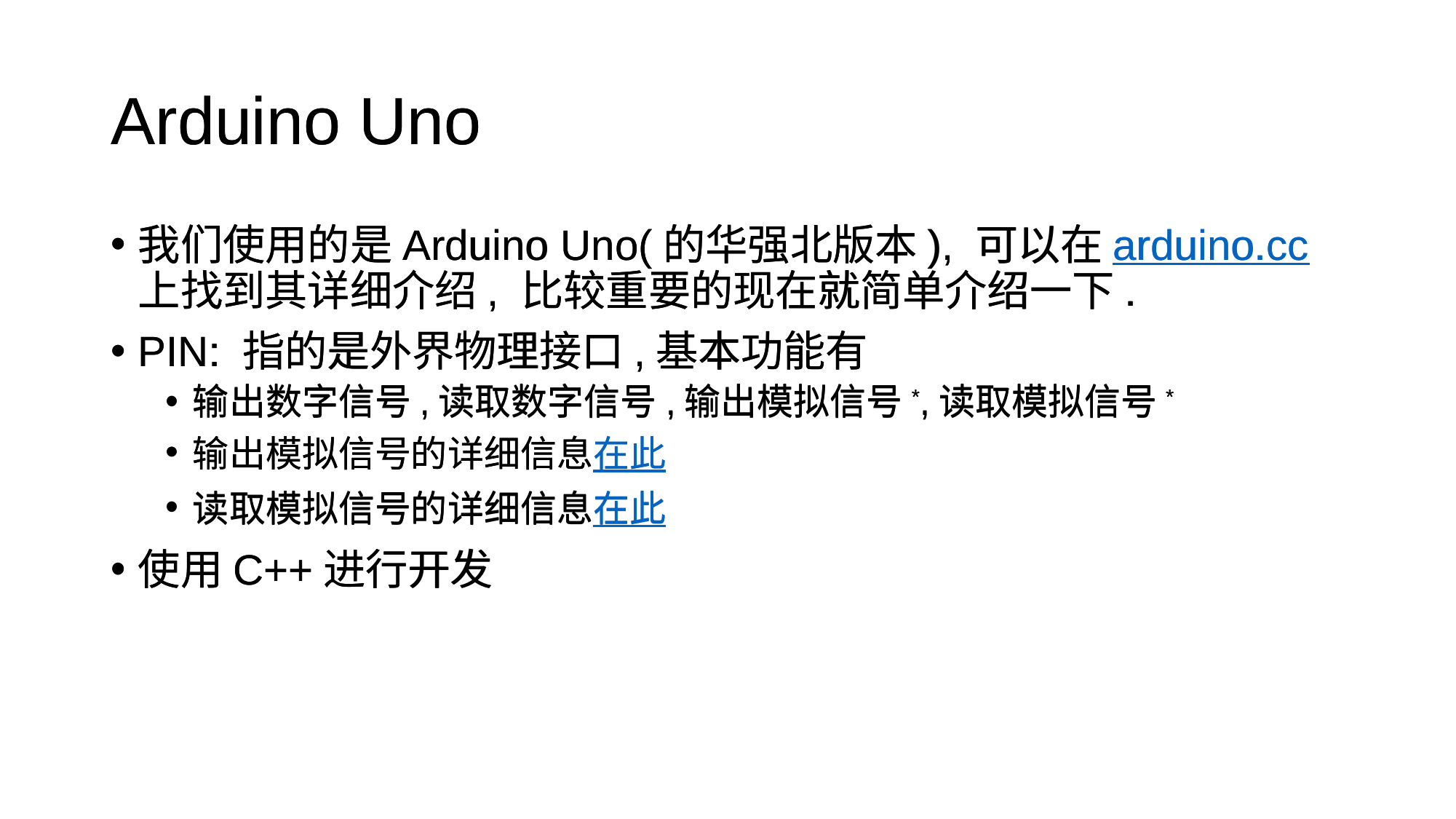

# Arduino Uno
Arduino Uno
我们使用的是Arduino Uno(的华强北版本), 可以在arduino.cc上找到其详细介绍, 比较重要的现在就简单介绍一下.
PIN: 指的是外界物理接口,基本功能有
输出数字信号,读取数字信号,输出模拟信号*,读取模拟信号*
输出模拟信号的详细信息在此
读取模拟信号的详细信息在此
使用C++进行开发
我们使用的是Arduino Uno(的华强北版本), 可以在arduino.cc上找到其详细介绍, 比较重要的现在就简单介绍一下.
PIN: 指的是外界物理接口,基本功能有
输出数字信号,读取数字信号,输出模拟信号*,读取模拟信号*
输出模拟信号的详细信息在此
读取模拟信号的详细信息在此
使用C++进行开发